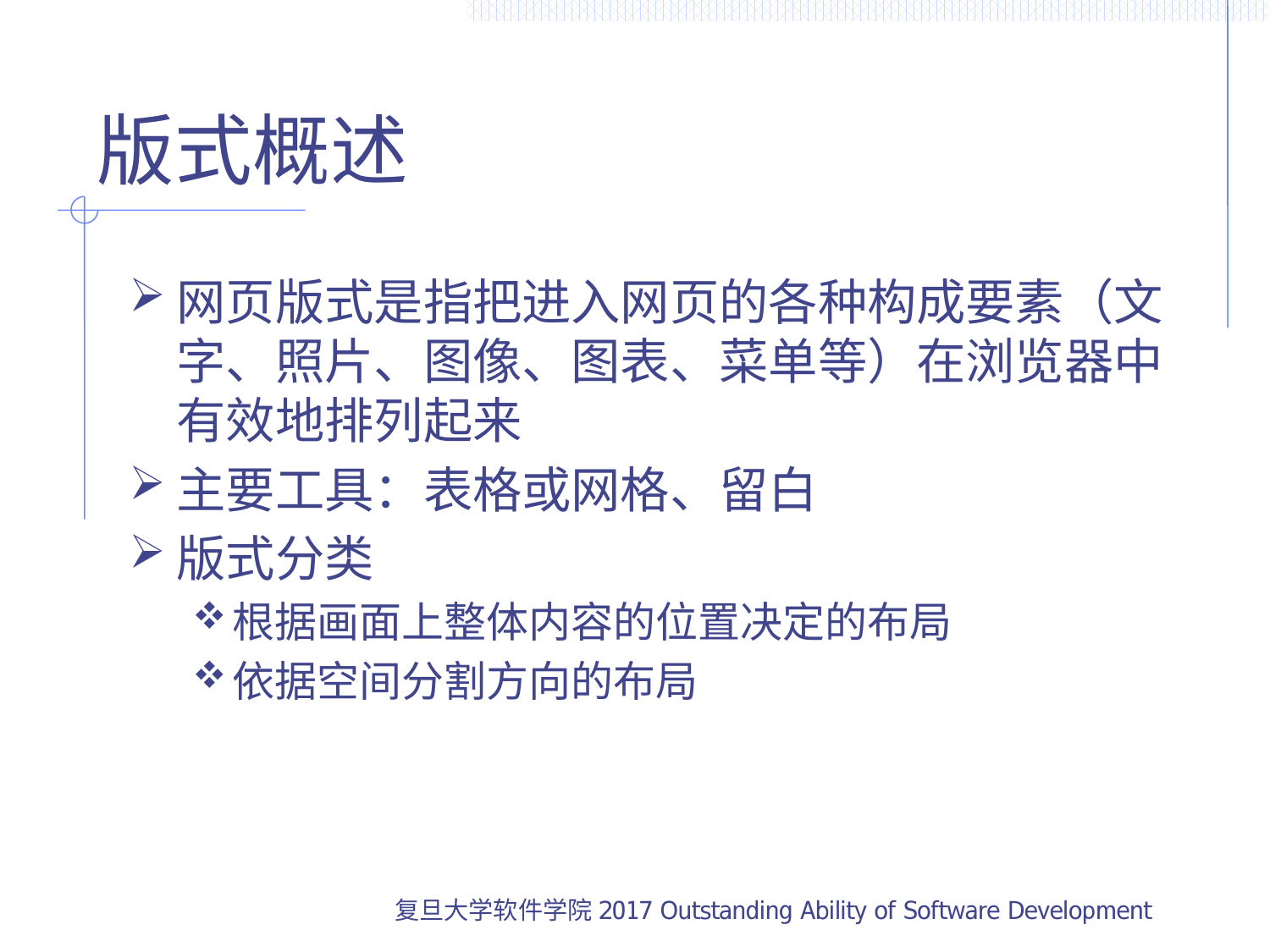

# 版式概述
网页版式是指把进入网页的各种构成要素（文字、照片、图像、图表、菜单等）在浏览器中有效地排列起来
主要工具：表格或网格、留白
版式分类
根据画面上整体内容的位置决定的布局
依据空间分割方向的布局